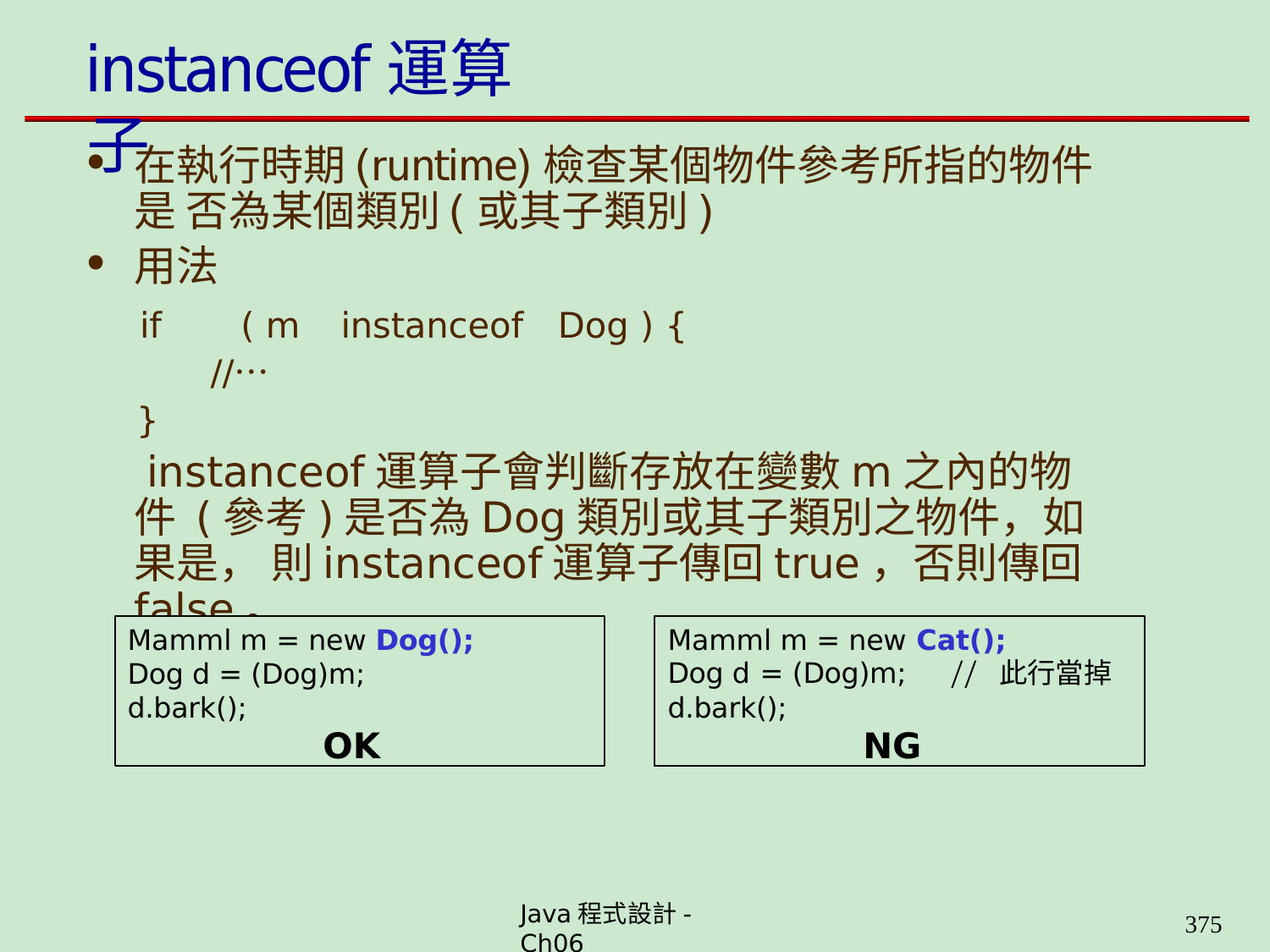

# instanceof運算子
在執行時期(runtime)檢查某個物件參考所指的物件是 否為某個類別(或其子類別)
用法
if	( m	instanceof	Dog ) {
//…
}
instanceof運算子會判斷存放在變數m之內的物件 (參考)是否為Dog類別或其子類別之物件，如果是， 則instanceof運算子傳回true，否則傳回false。
Mamml m = new Dog();  Dog d = (Dog)m;  d.bark();
OK
Mamml m = new Cat();
Dog d = (Dog)m;	// 此行當掉
d.bark();
NG
Java程式設計-Ch06
375